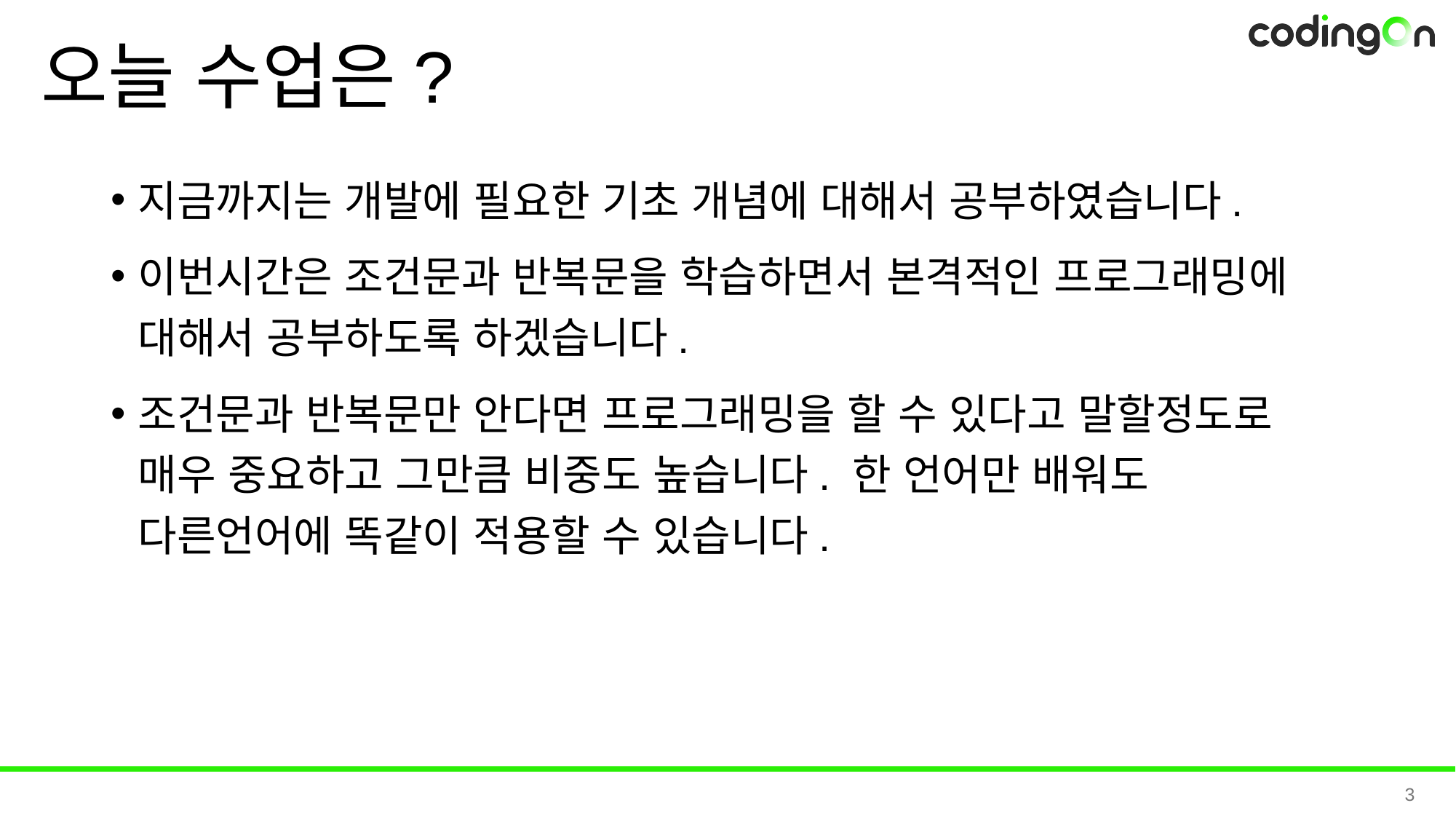

# 오늘 수업은?
지금까지는 개발에 필요한 기초 개념에 대해서 공부하였습니다.
이번시간은 조건문과 반복문을 학습하면서 본격적인 프로그래밍에 대해서 공부하도록 하겠습니다.
조건문과 반복문만 안다면 프로그래밍을 할 수 있다고 말할정도로 매우 중요하고 그만큼 비중도 높습니다. 한 언어만 배워도 다른언어에 똑같이 적용할 수 있습니다.
3